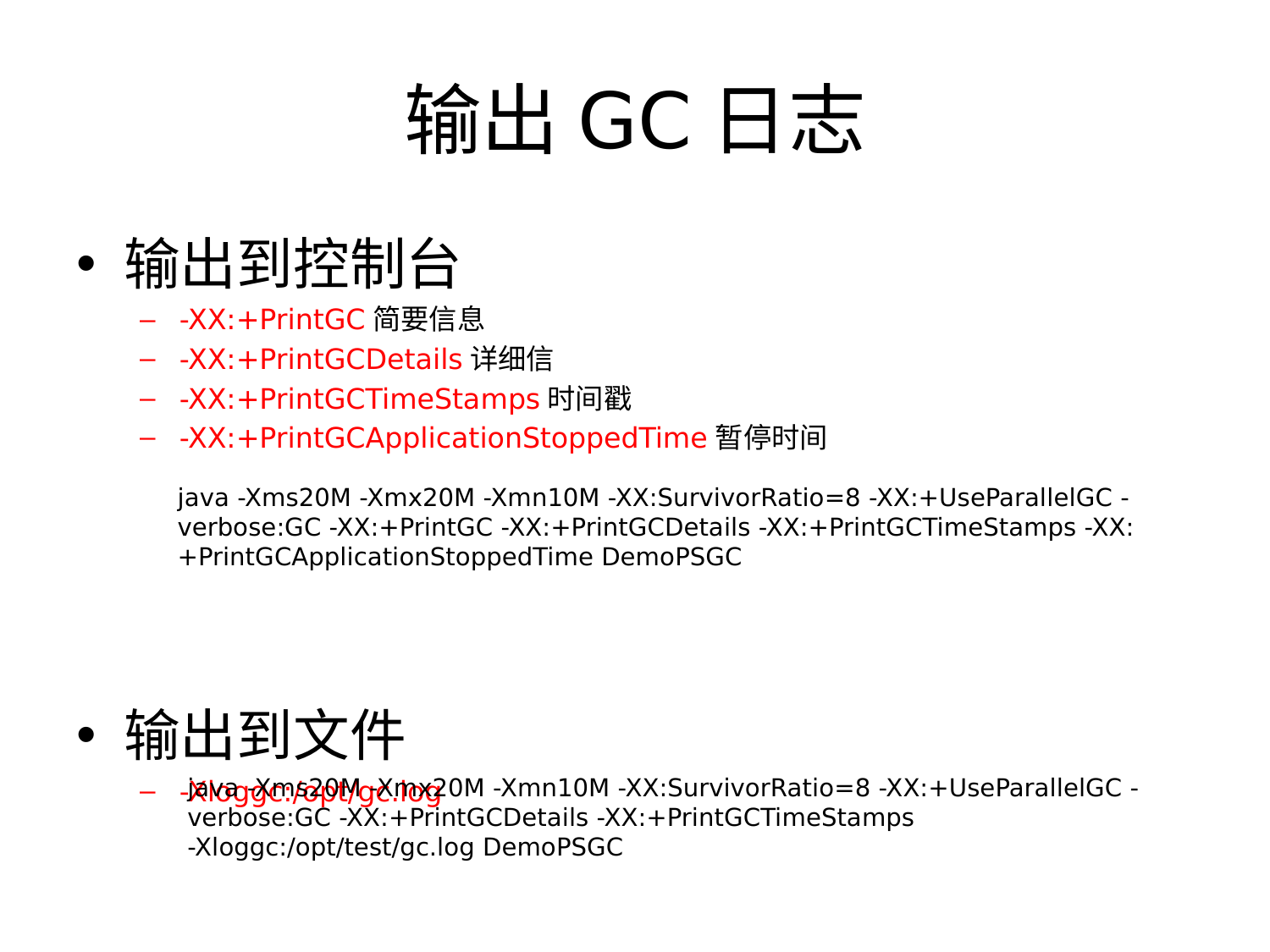

# 输出GC日志
输出到控制台
-XX:+PrintGC简要信息
-XX:+PrintGCDetails详细信
-XX:+PrintGCTimeStamps时间戳
-XX:+PrintGCApplicationStoppedTime暂停时间

输出到文件
-Xloggc:/opt/gc.log
java -Xms20M -Xmx20M -Xmn10M -XX:SurvivorRatio=8 -XX:+UseParallelGC -verbose:GC -XX:+PrintGC -XX:+PrintGCDetails -XX:+PrintGCTimeStamps -XX:+PrintGCApplicationStoppedTime DemoPSGC
java -Xms20M -Xmx20M -Xmn10M -XX:SurvivorRatio=8 -XX:+UseParallelGC -verbose:GC -XX:+PrintGCDetails -XX:+PrintGCTimeStamps -Xloggc:/opt/test/gc.log DemoPSGC